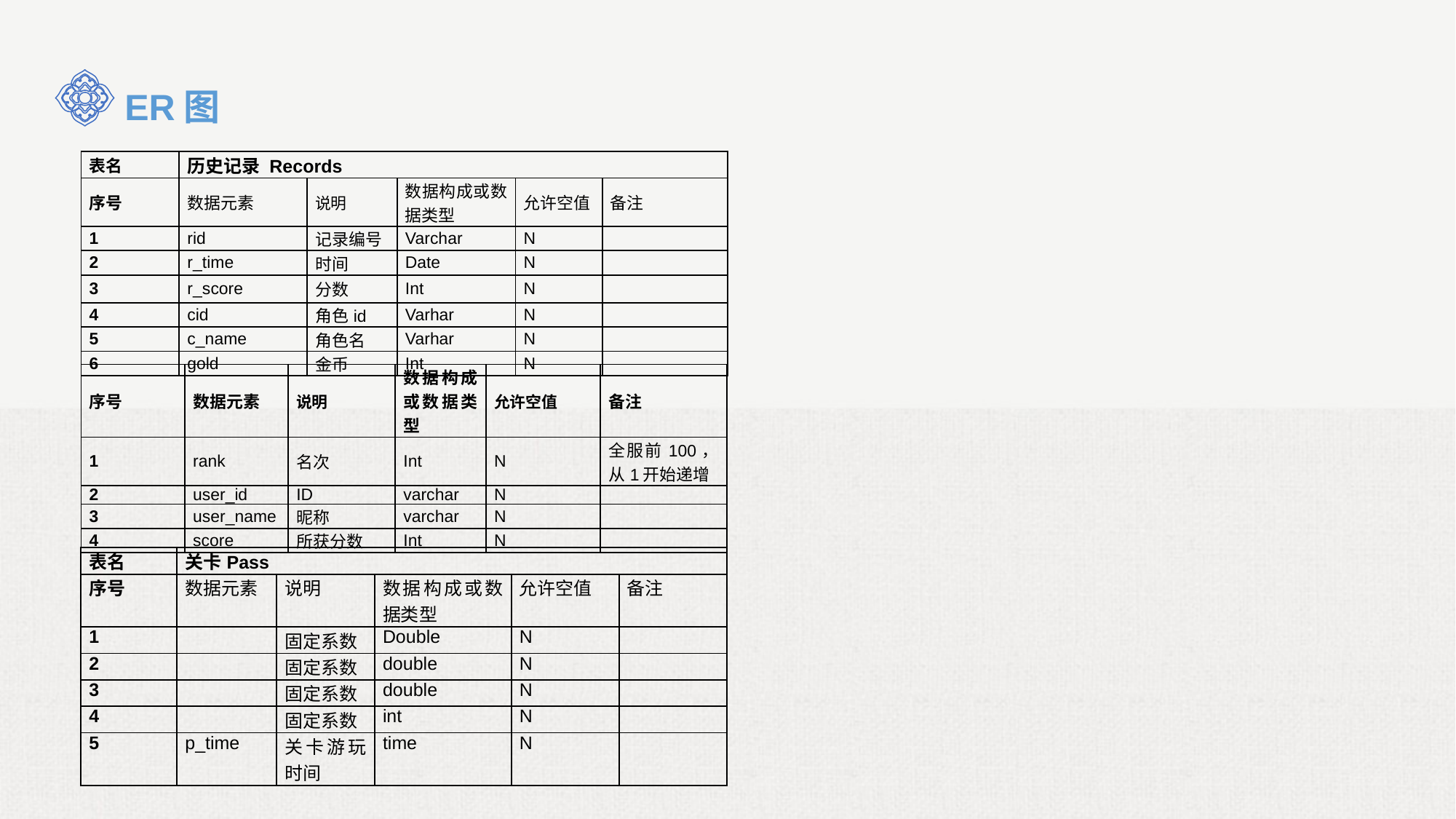

ER图

| 表名 | 历史记录 Records |  |  |  |  |
| --- | --- | --- | --- | --- | --- |
| 序号 | 数据元素 | 说明 | 数据构成或数据类型 | 允许空值 | 备注 |
| 1 | rid | 记录编号 | Varchar | N |  |
| 2 | r\_time | 时间 | Date | N |  |
| 3 | r\_score | 分数 | Int | N |  |
| 4 | cid | 角色id | Varhar | N |  |
| 5 | c\_name | 角色名 | Varhar | N |  |
| 6 | gold | 金币 | Int | N |  |
| 序号 | 数据元素 | 说明 | 数据构成或数据类型 | 允许空值 | 备注 |
| --- | --- | --- | --- | --- | --- |
| 1 | rank | 名次 | Int | N | 全服前100，从1开始递增 |
| 2 | user\_id | ID | varchar | N |  |
| 3 | user\_name | 昵称 | varchar | N |  |
| 4 | score | 所获分数 | Int | N |  |
| 表名 | 关卡Pass |  |  |  |  |
| --- | --- | --- | --- | --- | --- |
| 序号 | 数据元素 | 说明 | 数据构成或数据类型 | 允许空值 | 备注 |
| 1 |  | 固定系数 | Double | N |  |
| 2 |  | 固定系数 | double | N |  |
| 3 |  | 固定系数 | double | N |  |
| 4 |  | 固定系数 | int | N |  |
| 5 | p\_time | 关卡游玩时间 | time | N |  |